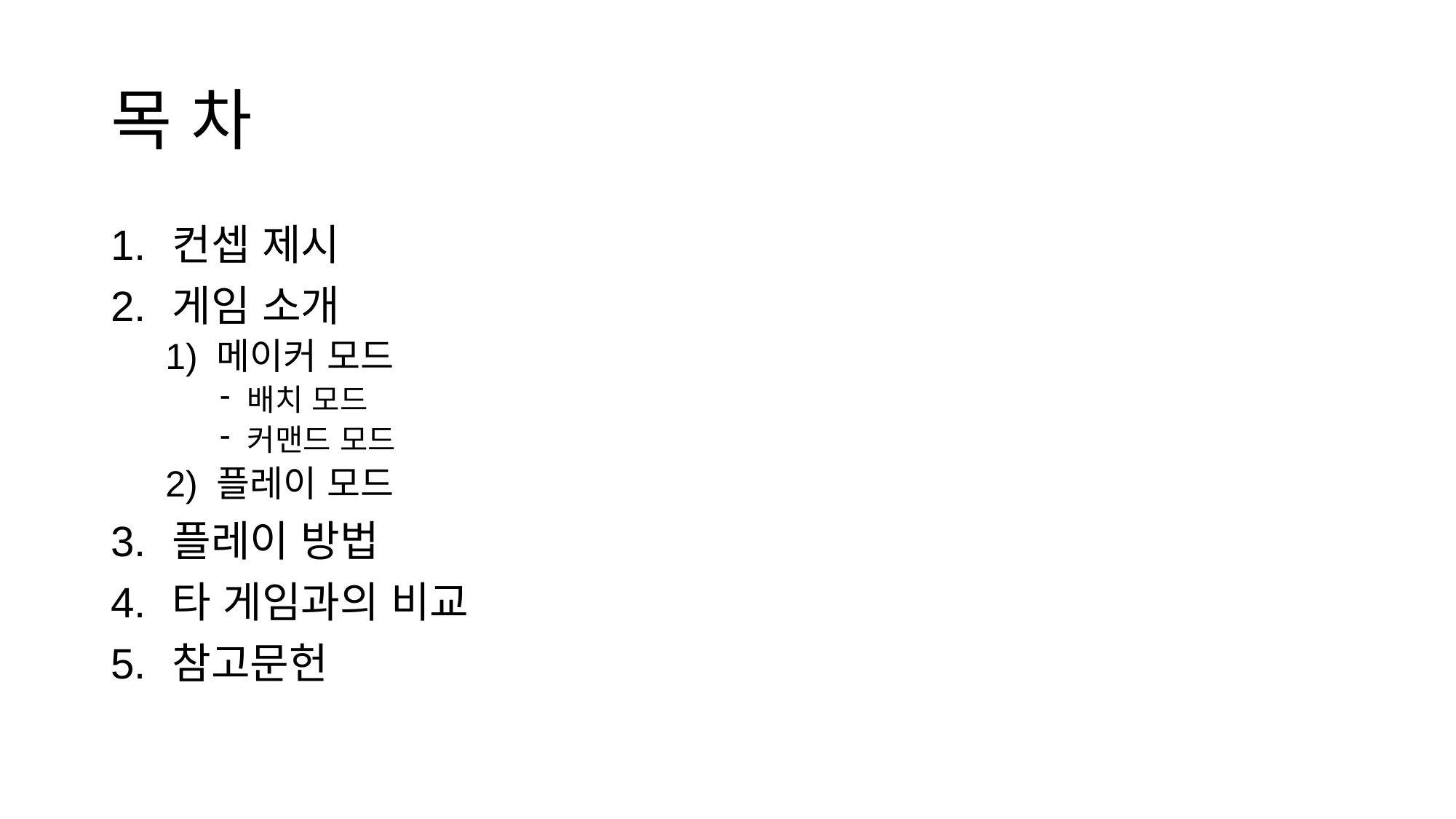

# 목 차
컨셉 제시
게임 소개
1) 메이커 모드
배치 모드
커맨드 모드
2) 플레이 모드
플레이 방법
타 게임과의 비교
참고문헌